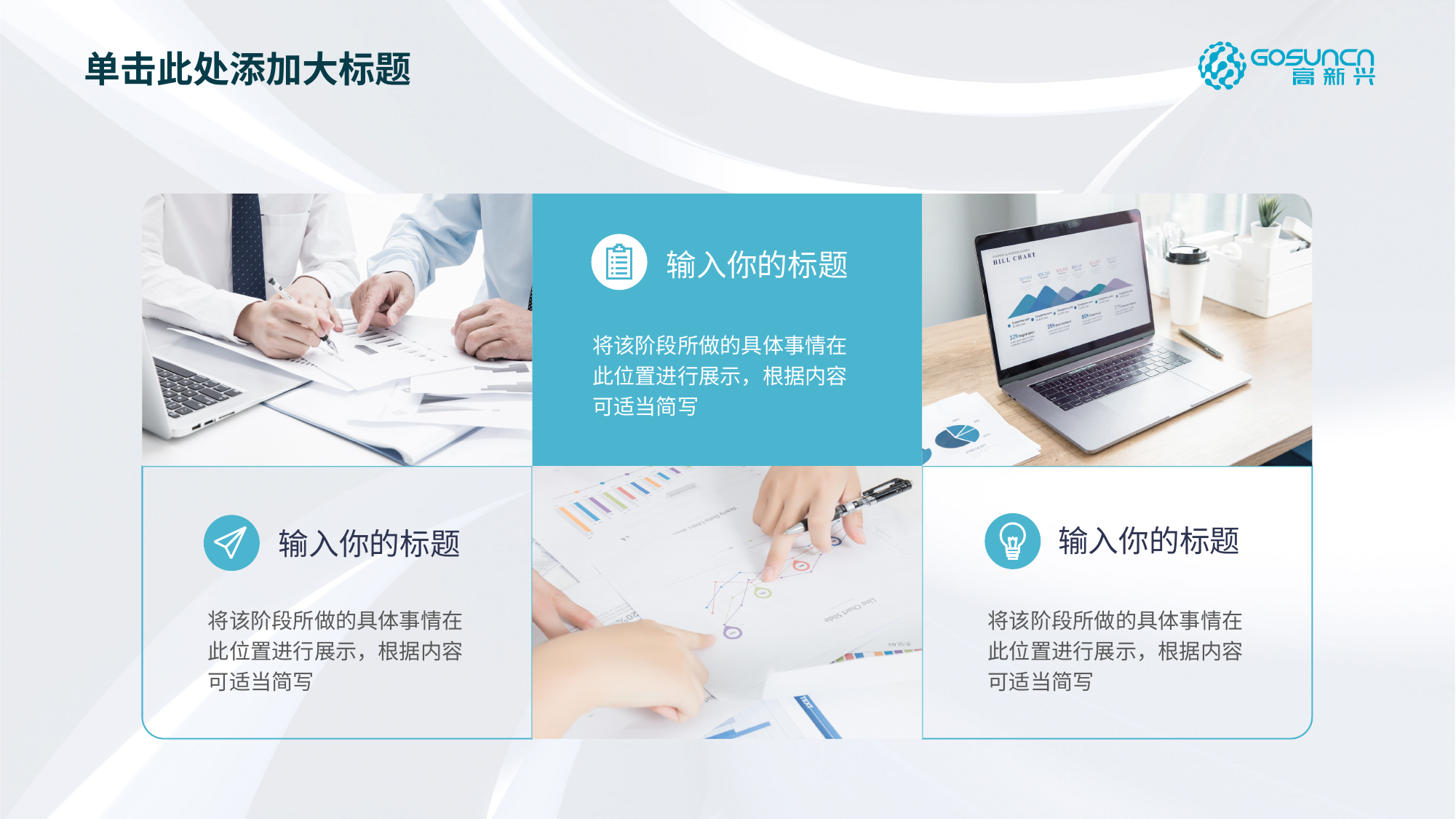

单击此处添加大标题

输入你的标题

将该阶段所做的具体事情在此位置进行展示，根据内容可适当简写

输入你的标题
输入你的标题

将该阶段所做的具体事情在此位置进行展示，根据内容可适当简写
将该阶段所做的具体事情在此位置进行展示，根据内容可适当简写